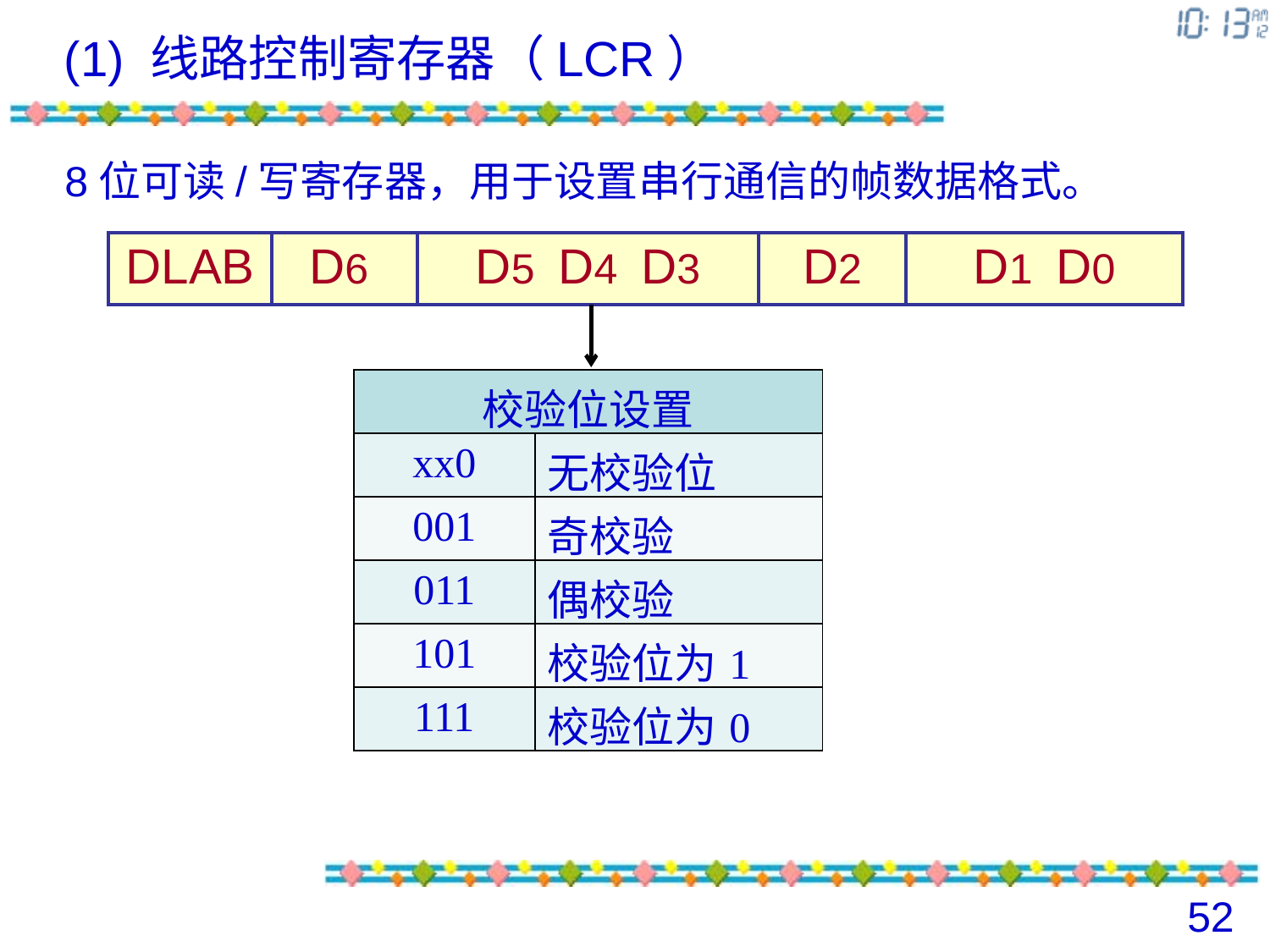

(1) 线路控制寄存器（LCR）
8位可读/写寄存器，用于设置串行通信的帧数据格式。
| DLAB | D6 | D5 D4 D3 | D2 | D1 D0 |
| --- | --- | --- | --- | --- |
| 校验位设置 |  |
| --- | --- |
| xx0 | 无校验位 |
| 001 | 奇校验 |
| 011 | 偶校验 |
| 101 | 校验位为1 |
| 111 | 校验位为0 |